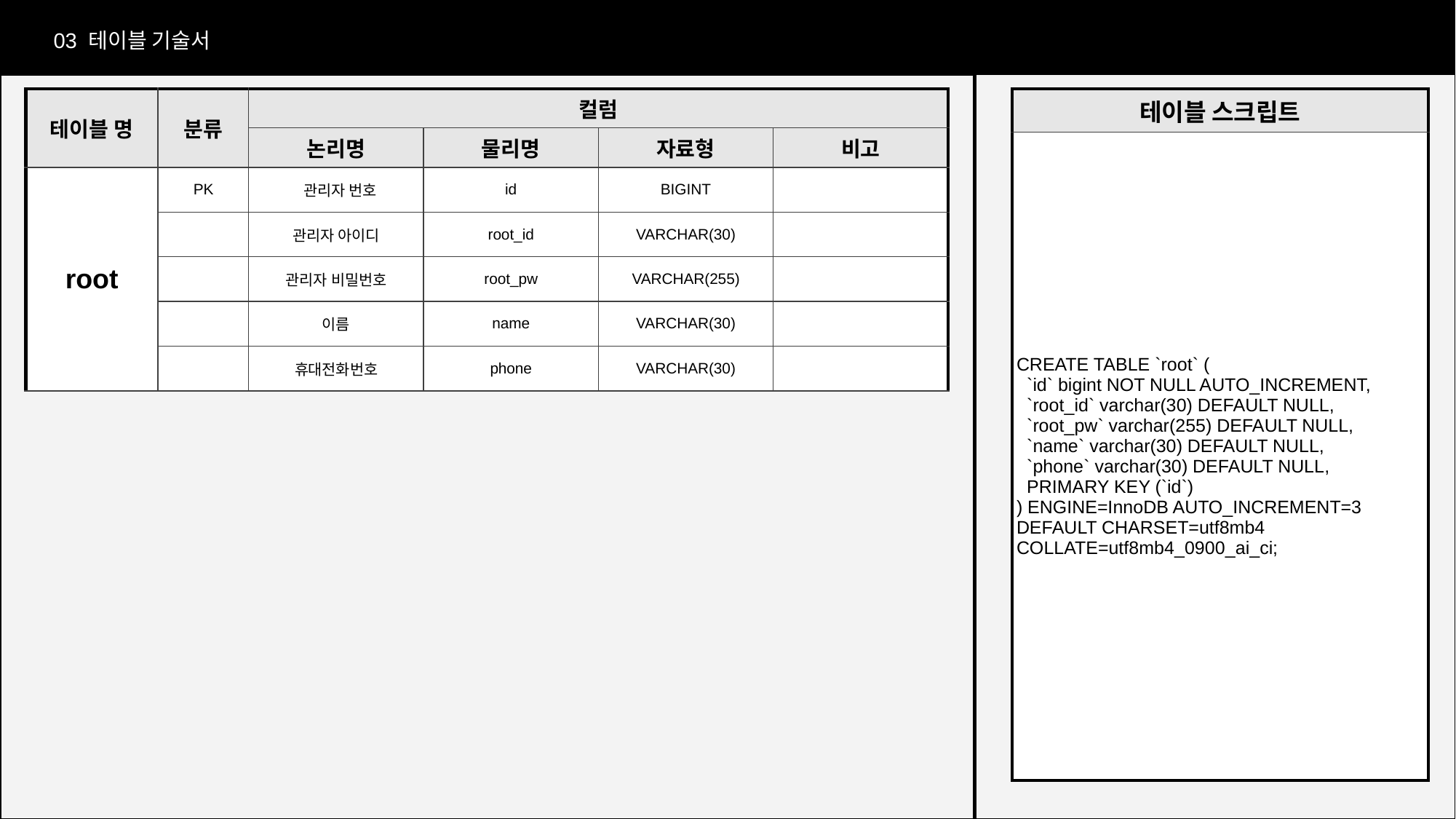

nickname
03 테이블 기술서

| 테이블 명 | 분류 | 컬럼 |  |  |  |
| --- | --- | --- | --- | --- | --- |
|  |  | 논리명 | 물리명 | 자료형 | 비고 |
| root | PK | 관리자 번호 | id | BIGINT |  |
|  |  | 관리자 아이디 | root\_id | VARCHAR(30) |  |
|  |  | 관리자 비밀번호 | root\_pw | VARCHAR(255) |  |
|  |  | 이름 | name | VARCHAR(30) |  |
|  |  | 휴대전화번호 | phone | VARCHAR(30) |  |
| 테이블 스크립트 |
| --- |
| CREATE TABLE `root` ( `id` bigint NOT NULL AUTO\_INCREMENT, `root\_id` varchar(30) DEFAULT NULL, `root\_pw` varchar(255) DEFAULT NULL, `name` varchar(30) DEFAULT NULL, `phone` varchar(30) DEFAULT NULL, PRIMARY KEY (`id`) ) ENGINE=InnoDB AUTO\_INCREMENT=3 DEFAULT CHARSET=utf8mb4 COLLATE=utf8mb4\_0900\_ai\_ci; |